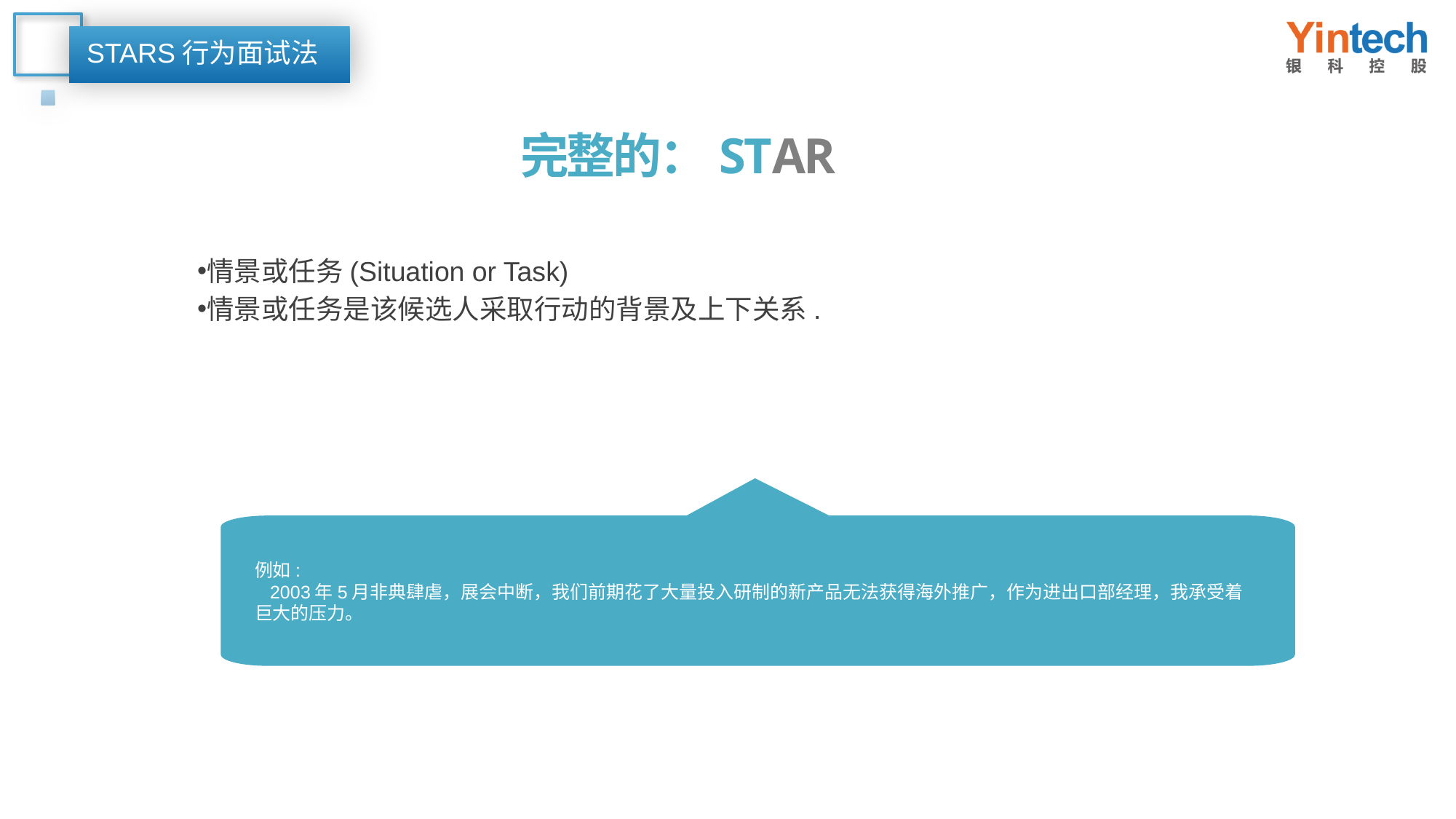

STARS行为面试法
完整的：STAR
情景或任务(Situation or Task)
情景或任务是该候选人采取行动的背景及上下关系.

例如:
   2003年5月非典肆虐，展会中断，我们前期花了大量投入研制的新产品无法获得海外推广，作为进出口部经理，我承受着巨大的压力。